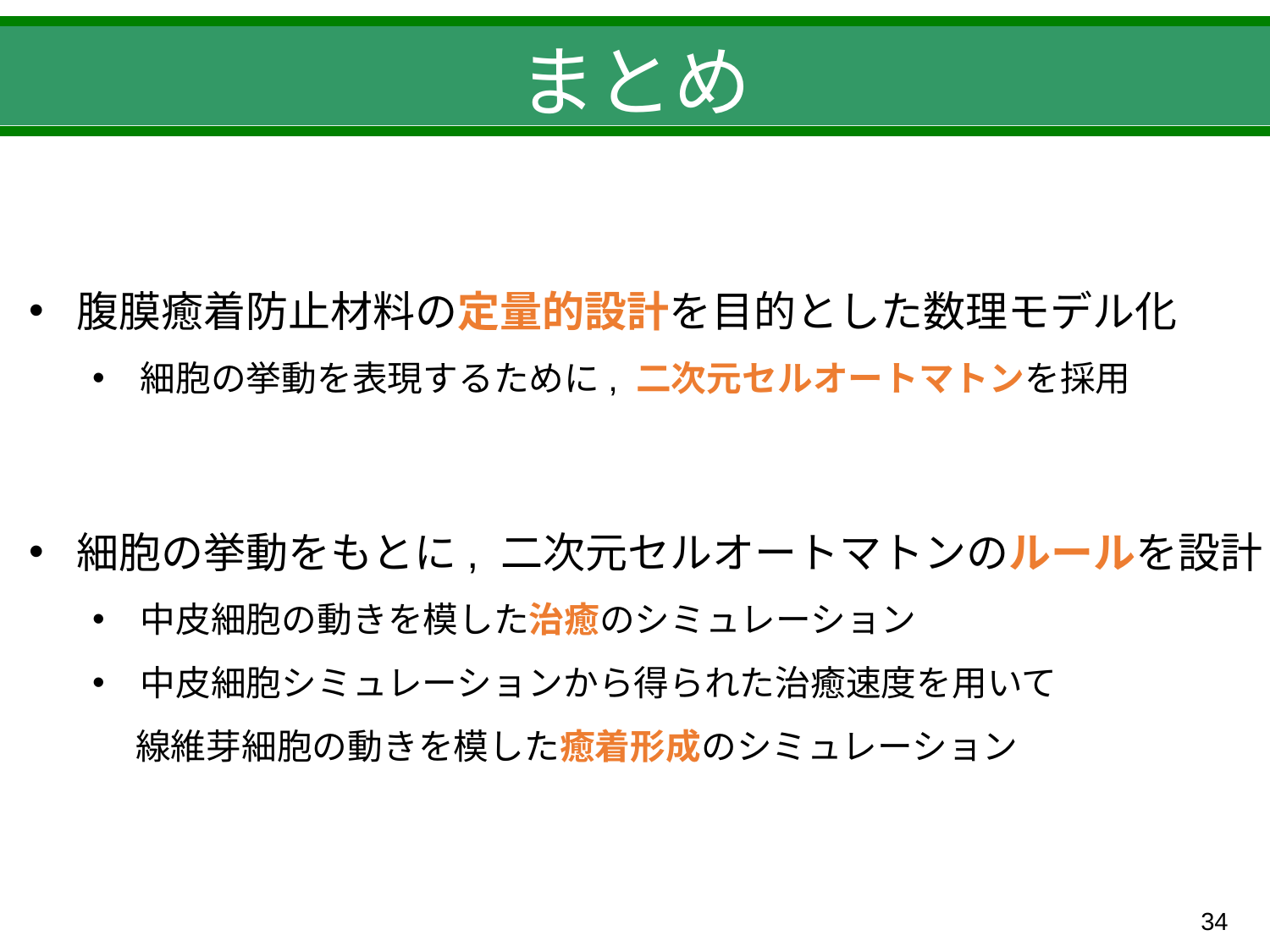

# まとめ
腹膜癒着防止材料の定量的設計を目的とした数理モデル化
細胞の挙動を表現するために, 二次元セルオートマトンを採用

細胞の挙動をもとに, 二次元セルオートマトンのルールを設計
中皮細胞の動きを模した治癒のシミュレーション
中皮細胞シミュレーションから得られた治癒速度を用いて
　 線維芽細胞の動きを模した癒着形成のシミュレーション
34